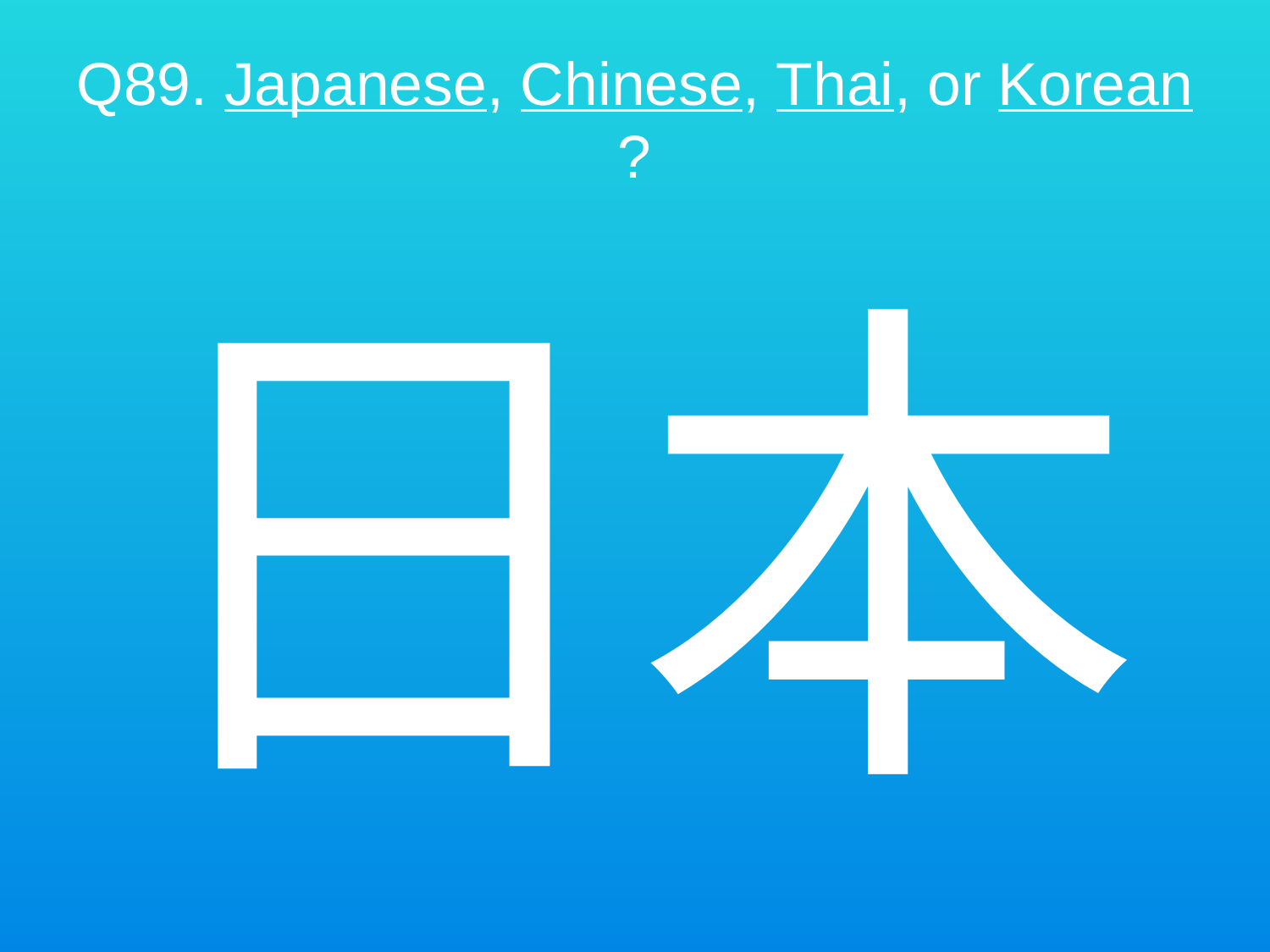

# Q89. Japanese, Chinese, Thai, or Korean?
日本